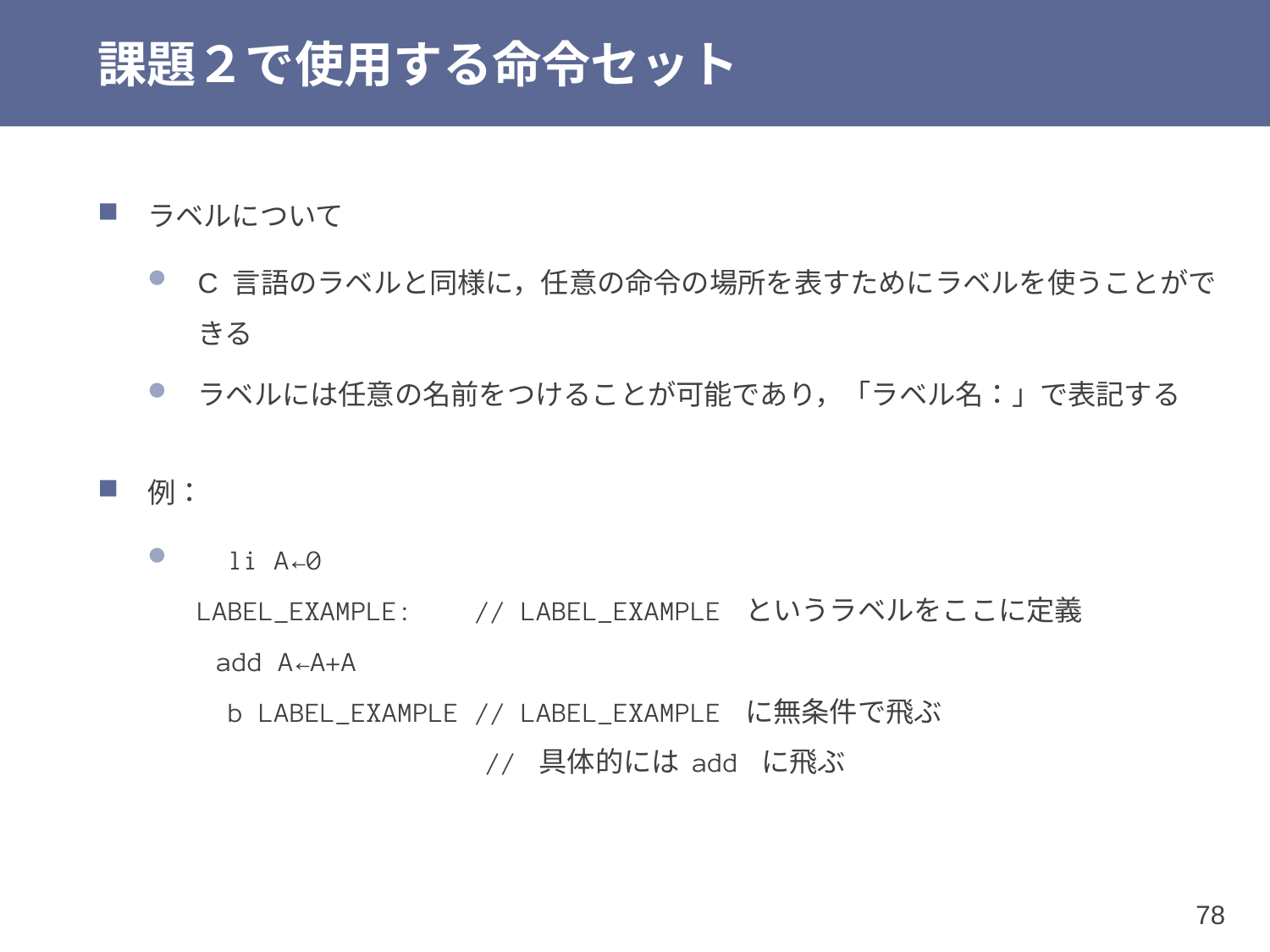

# 課題２で使用する命令セット
ラベルについて
C 言語のラベルと同様に，任意の命令の場所を表すためにラベルを使うことができる
ラベルには任意の名前をつけることが可能であり，「ラベル名：」で表記する
例：
  li A←0
LABEL_EXAMPLE:    // LABEL_EXAMPLE というラベルをここに定義
  add A←A+A
  b LABEL_EXAMPLE // LABEL_EXAMPLE に無条件で飛ぶ
　　　　　　　　　　// 具体的には add に飛ぶ